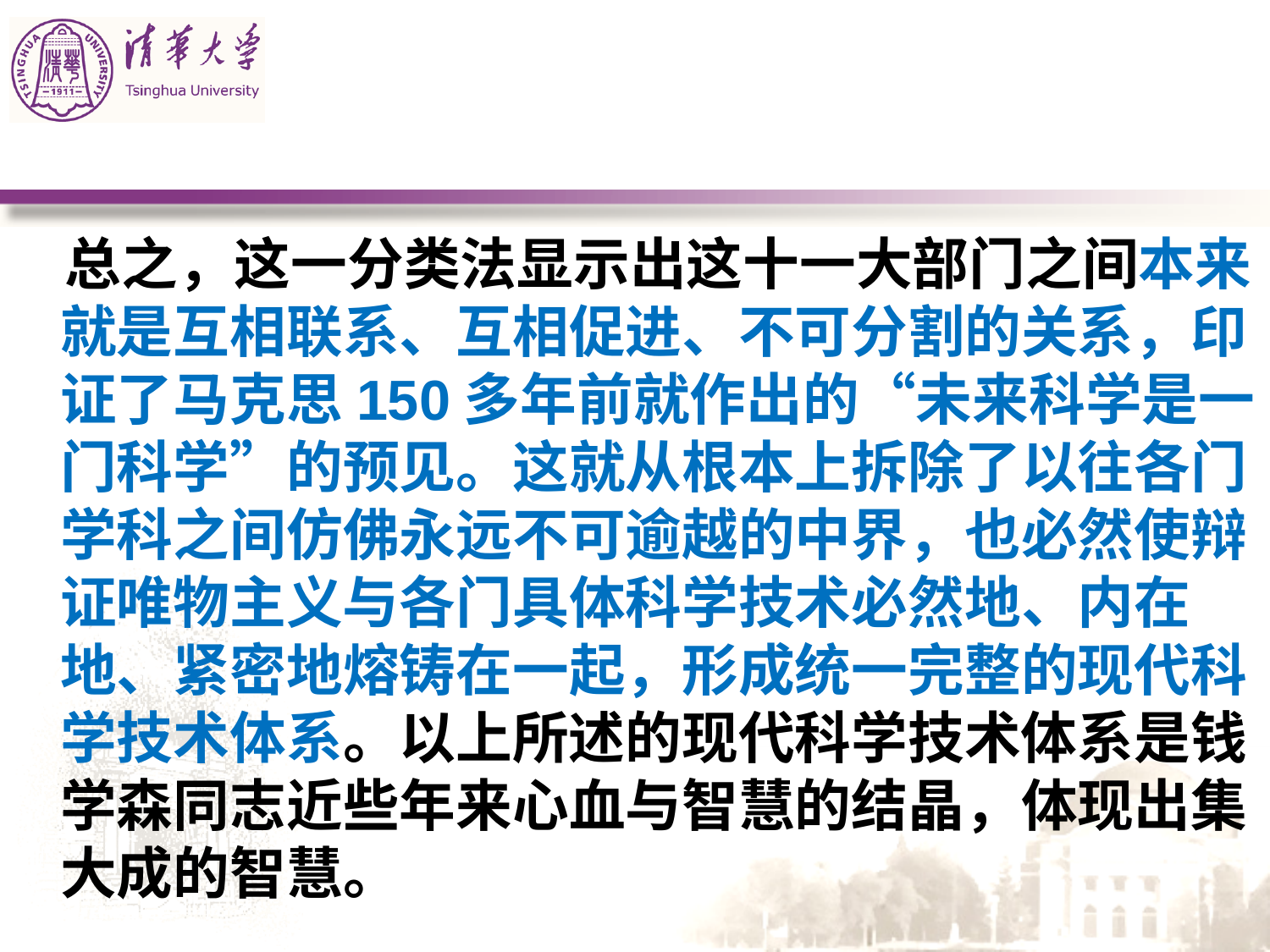

#
   总之，这一分类法显示出这十一大部门之间本来就是互相联系、互相促进、不可分割的关系，印证了马克思150多年前就作出的“未来科学是一门科学”的预见。这就从根本上拆除了以往各门学科之间仿佛永远不可逾越的中界，也必然使辩证唯物主义与各门具体科学技术必然地、内在地、紧密地熔铸在一起，形成统一完整的现代科学技术体系。以上所述的现代科学技术体系是钱学森同志近些年来心血与智慧的结晶，体现出集大成的智慧。